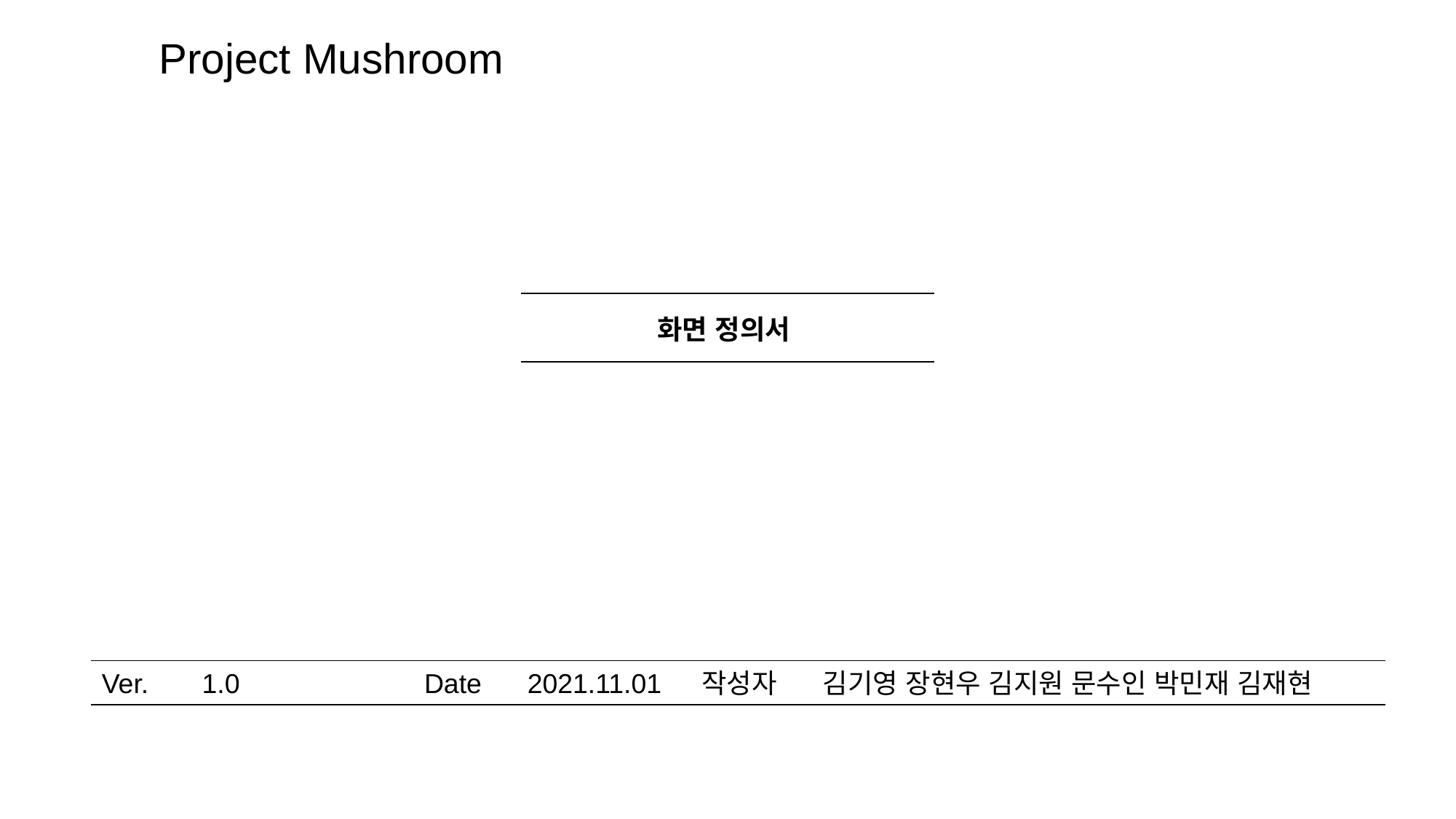

Project Mushroom
| 화면 정의서 |
| --- |
작성자      김기영 장현우 김지원 문수인 박민재 김재현
|  |
| --- |
Ver.       1.0
Date      2021.11.01